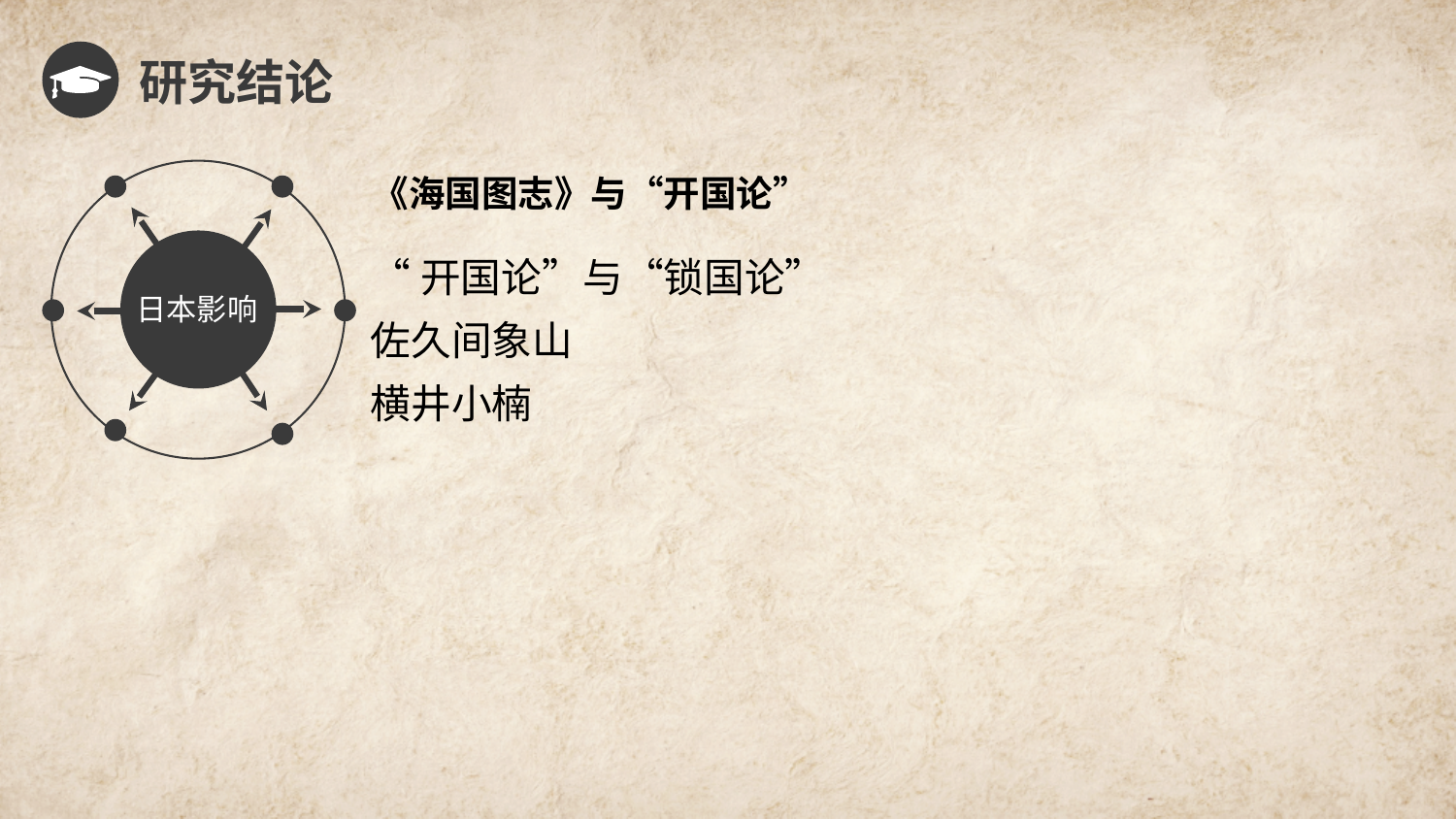

研究结论

《海国图志》与“开国论”
“开国论”与“锁国论”
佐久间象山
横井小楠

日本影响